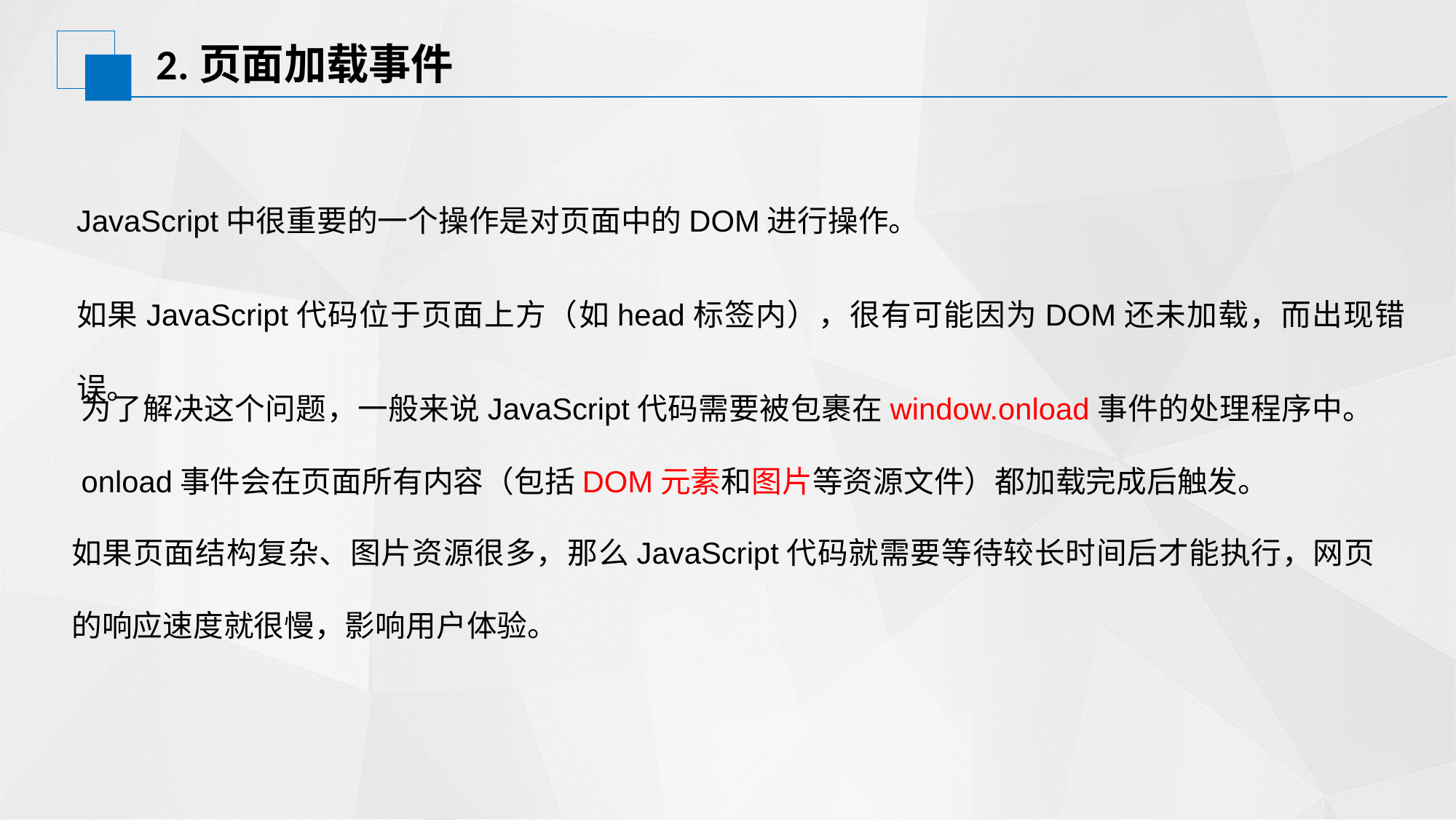

# 2.页面加载事件
JavaScript中很重要的一个操作是对页面中的DOM进行操作。
如果JavaScript代码位于页面上方（如head标签内），很有可能因为DOM还未加载，而出现错误。
为了解决这个问题，一般来说JavaScript代码需要被包裹在window.onload事件的处理程序中。onload事件会在页面所有内容（包括DOM元素和图片等资源文件）都加载完成后触发。
如果页面结构复杂、图片资源很多，那么JavaScript代码就需要等待较长时间后才能执行，网页的响应速度就很慢，影响用户体验。